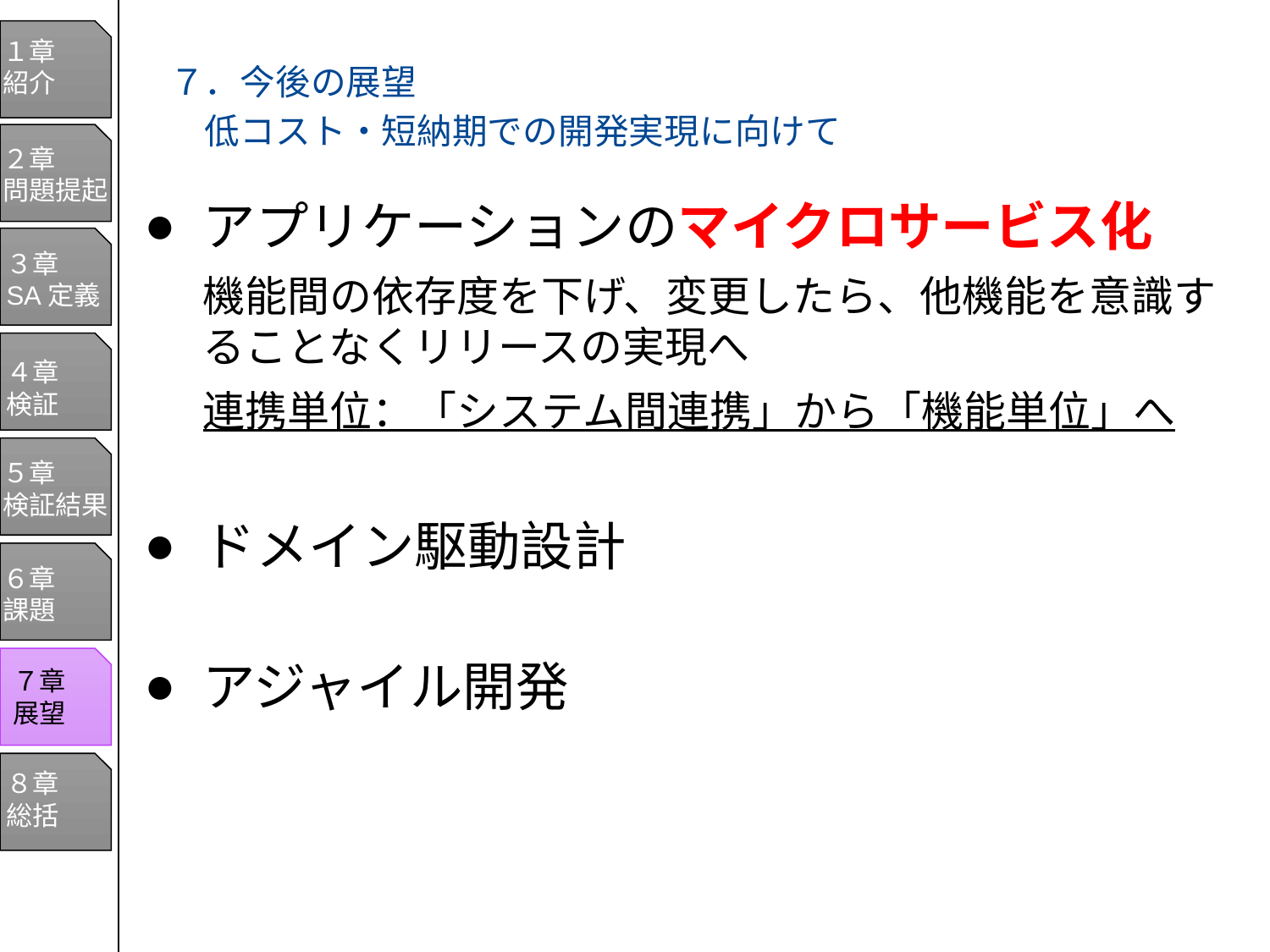

１章
紹介

２章
問題提起

３章
SA定義

４章
検証

５章
検証結果

６章
課題

７章
展望

８章
総括
# ７．今後の展望
　低コスト・短納期での開発実現に向けて

アプリケーションのマイクロサービス化
機能間の依存度を下げ、変更したら、他機能を意識することなくリリースの実現へ
連携単位：「システム間連携」から「機能単位」へ

ドメイン駆動設計

アジャイル開発